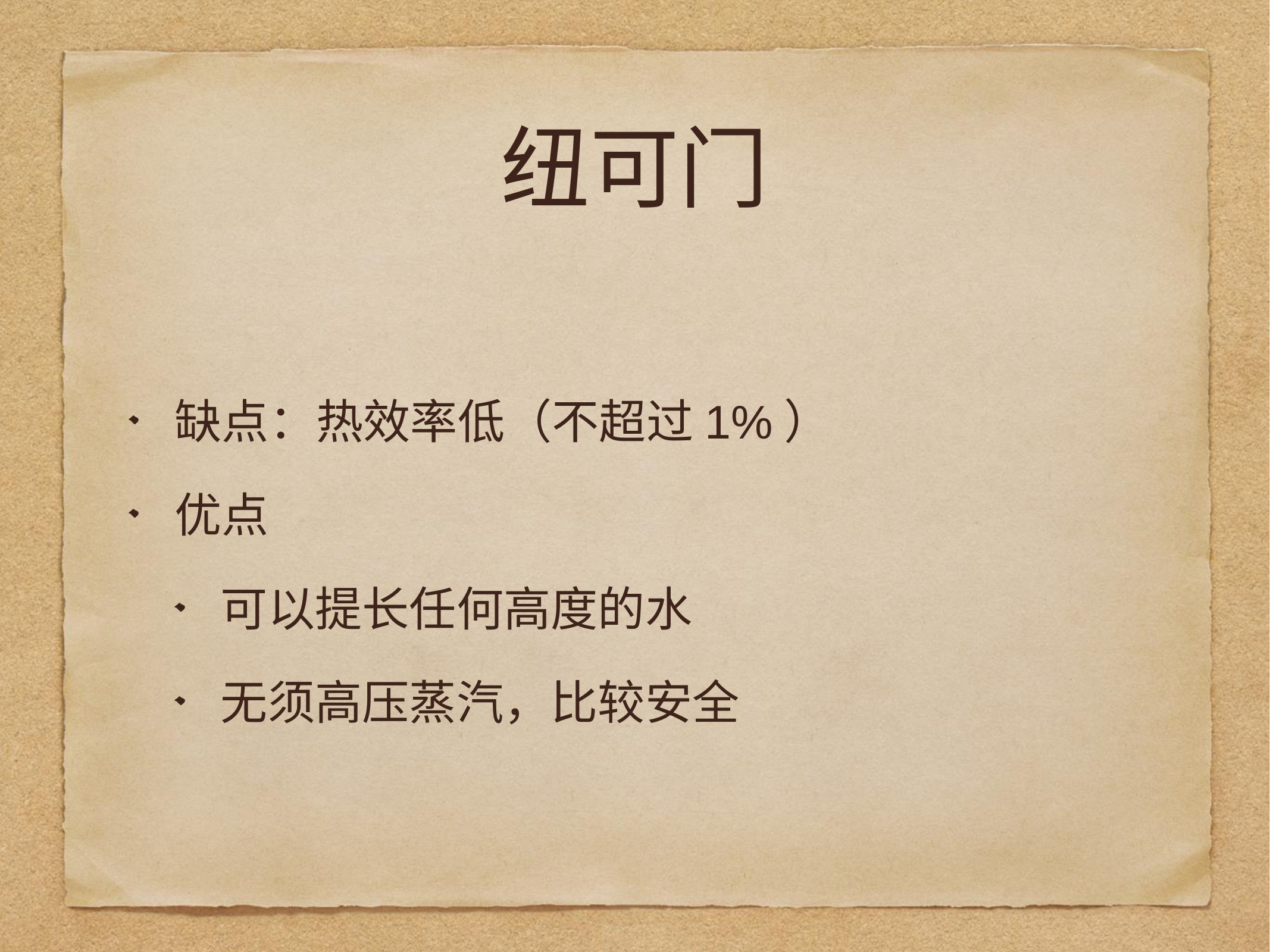

# 纽可门
缺点：热效率低（不超过1%）
优点
可以提长任何高度的水
无须高压蒸汽，比较安全